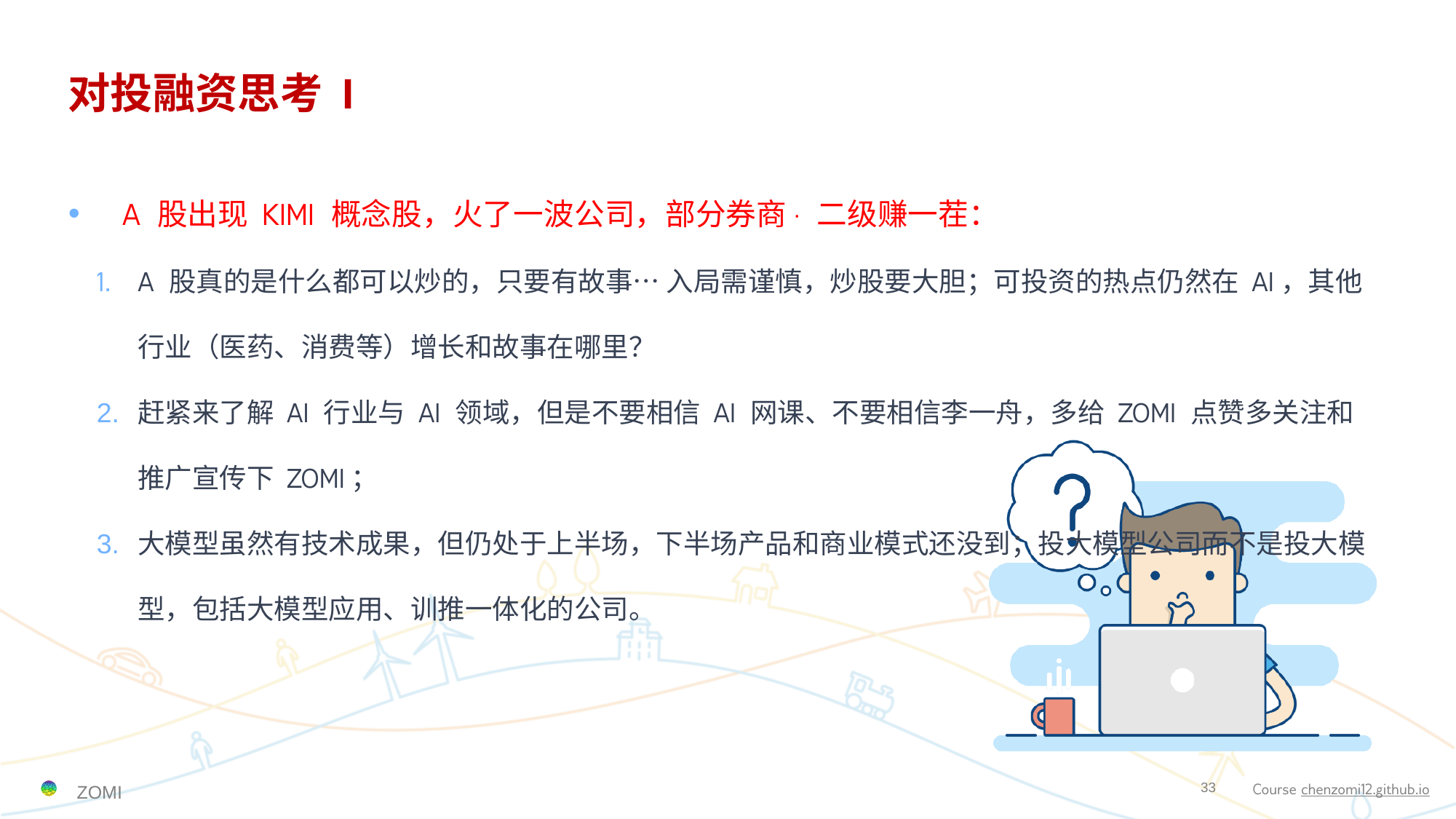

# 对投融资思考 I
A 股出现 KIMI 概念股，火了一波公司，部分券商· 二级赚一茬：
A 股真的是什么都可以炒的，只要有故事… 入局需谨慎，炒股要大胆；可投资的热点仍然在 AI，其他行业（医药、消费等）增长和故事在哪里？
赶紧来了解 AI 行业与 AI 领域，但是不要相信 AI 网课、不要相信李一舟，多给 ZOMI 点赞多关注和推广宣传下 ZOMI；
大模型虽然有技术成果，但仍处于上半场，下半场产品和商业模式还没到；投大模型公司而不是投大模型，包括大模型应用、训推一体化的公司。